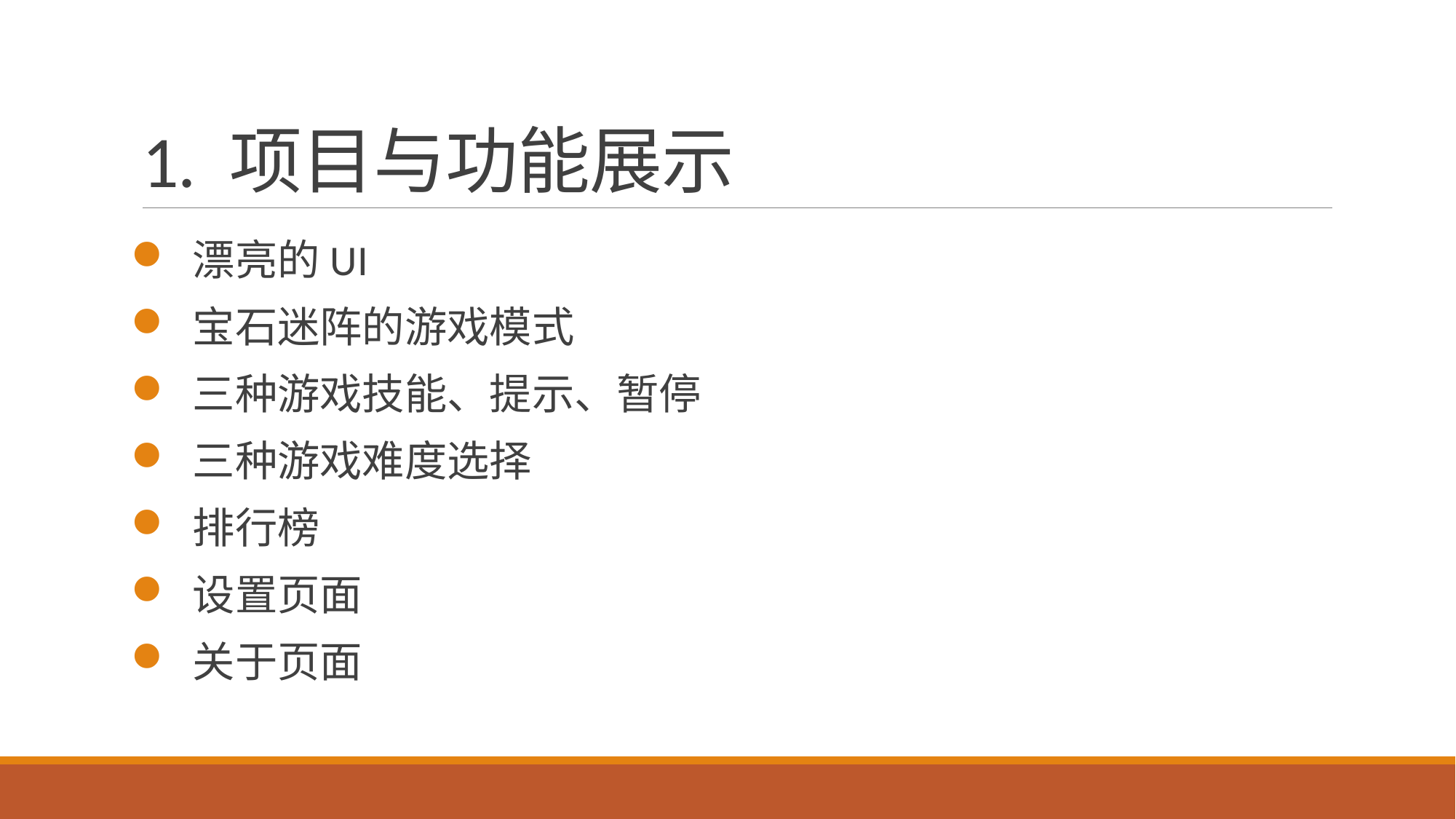

# 1. 项目与功能展示
 漂亮的UI
 宝石迷阵的游戏模式
 三种游戏技能、提示、暂停
 三种游戏难度选择
 排行榜
 设置页面
 关于页面